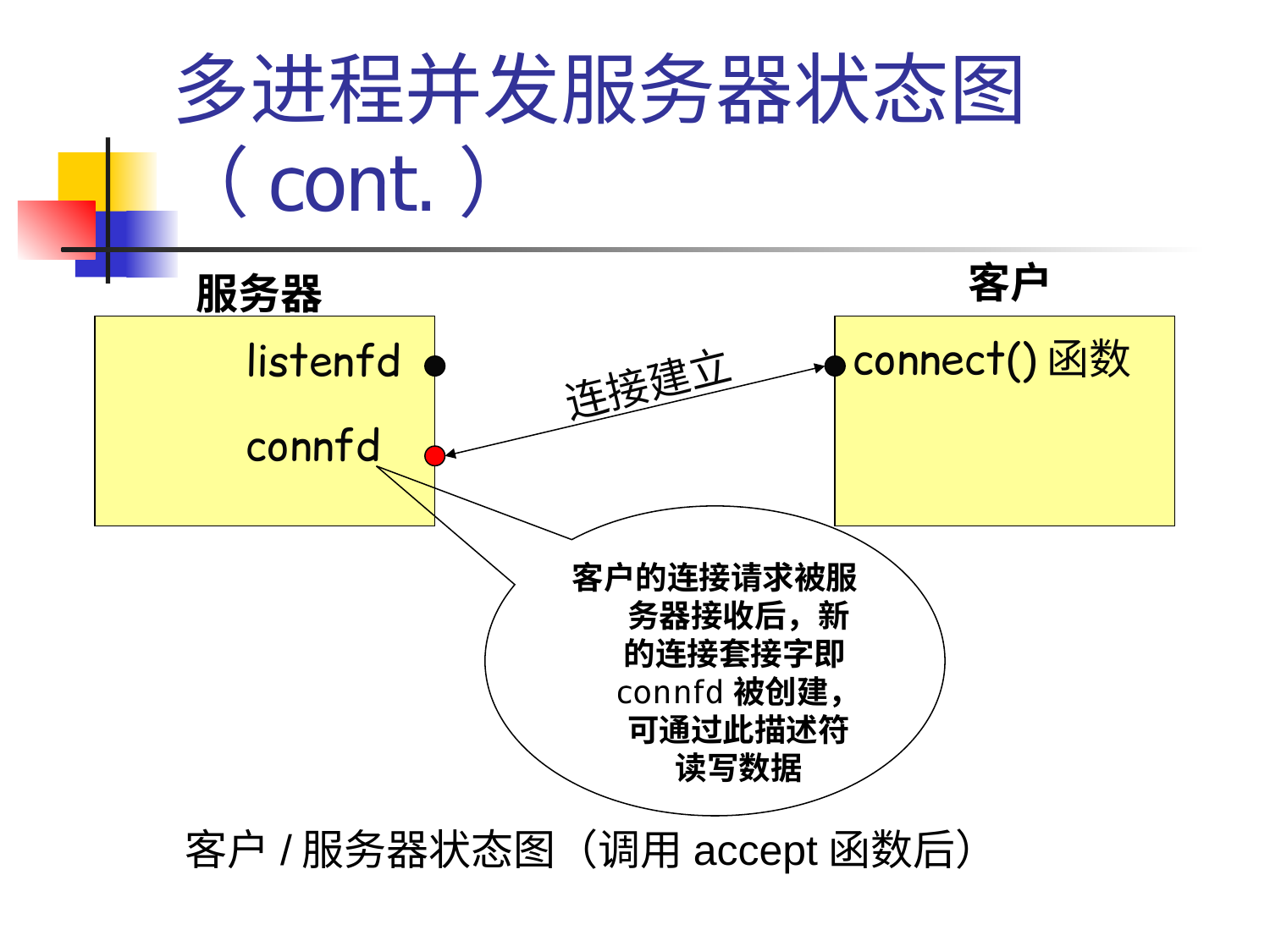

# 多进程并发服务器状态图（cont.）
客户
服务器

connect()函数
listenfd
连接建立

connfd

客户的连接请求被服务器接收后，新的连接套接字即connfd被创建，可通过此描述符读写数据
客户/服务器状态图（调用accept函数后）